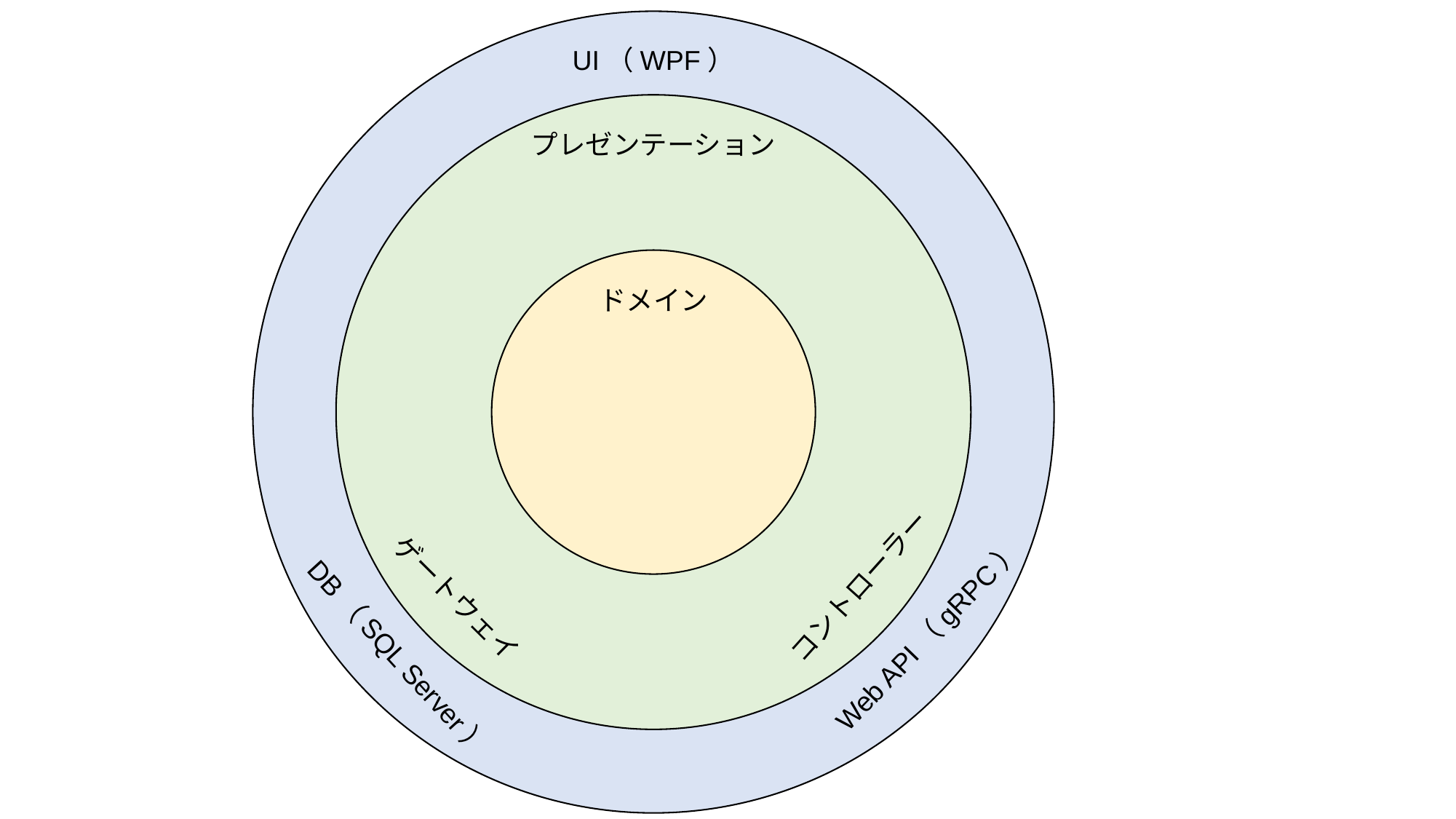

UI（WPF）

プレゼンテーション

ドメイン
コントローラー
ゲートウェイ
Web API（gRPC）
DB（SQL Server）